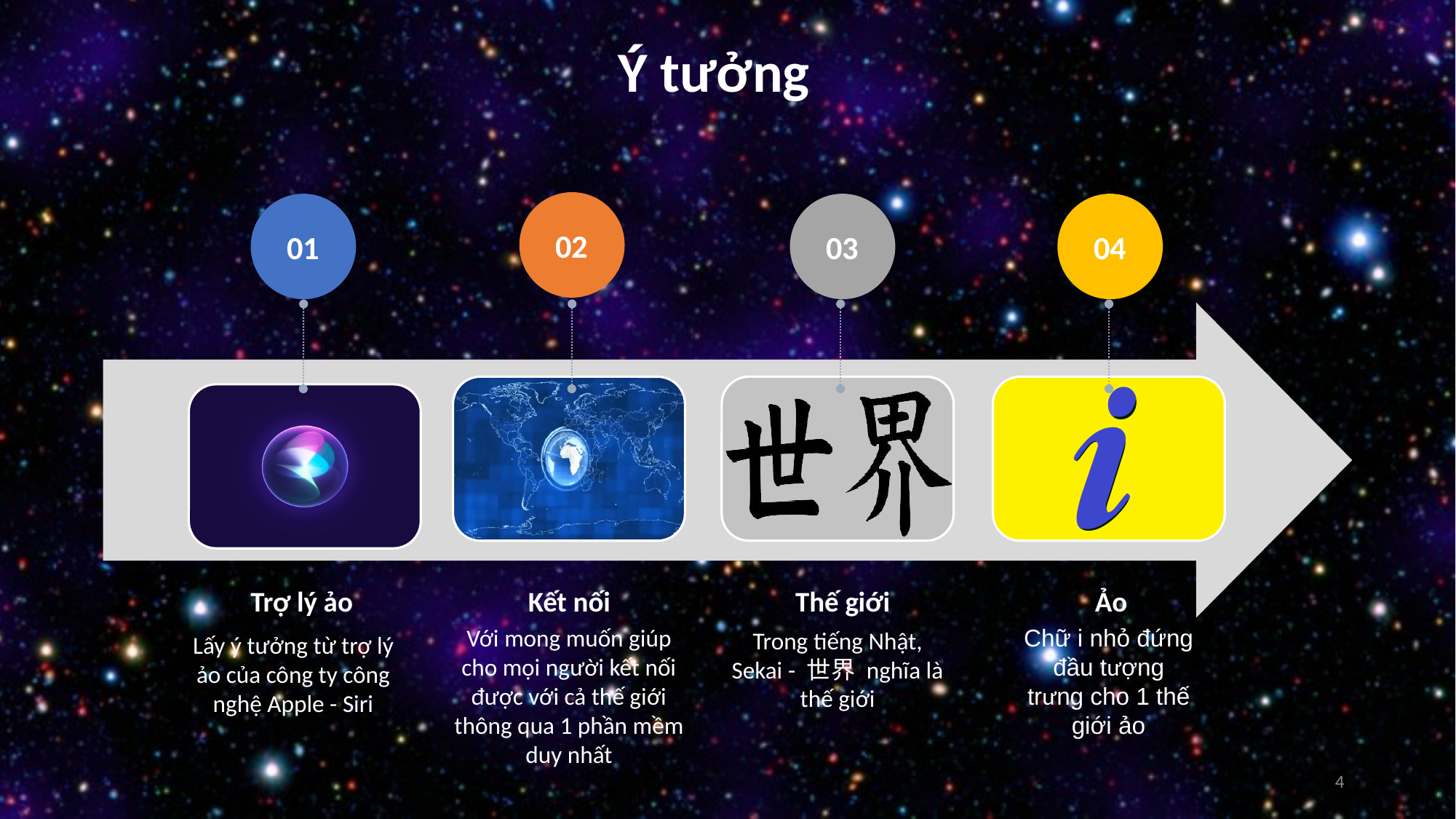

Ý tưởng
02
04
01
03

Ảo
Chữ i nhỏ đứng đầu tượng trưng cho 1 thế giới ảo
Thế giới
Trong tiếng Nhật, Sekai - 世界 nghĩa là thế giới
Kết nối
Với mong muốn giúp cho mọi người kết nối được với cả thế giới thông qua 1 phần mềm duy nhất
Trợ lý ảo
Lấy ý tưởng từ trợ lý ảo của công ty công nghệ Apple - Siri
4